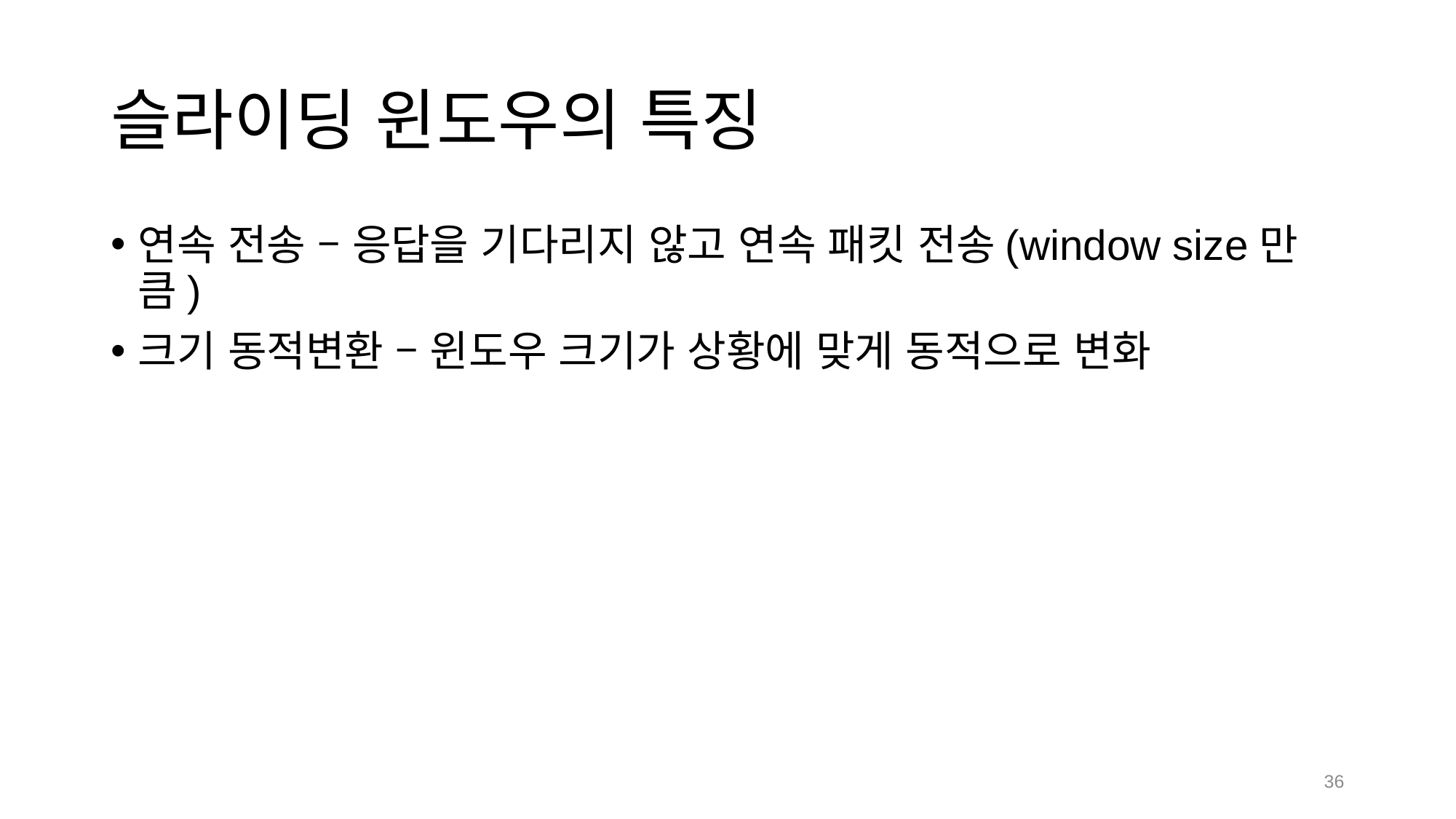

# 슬라이딩 윈도우의 특징
연속 전송 – 응답을 기다리지 않고 연속 패킷 전송(window size만큼)
크기 동적변환 – 윈도우 크기가 상황에 맞게 동적으로 변화
36